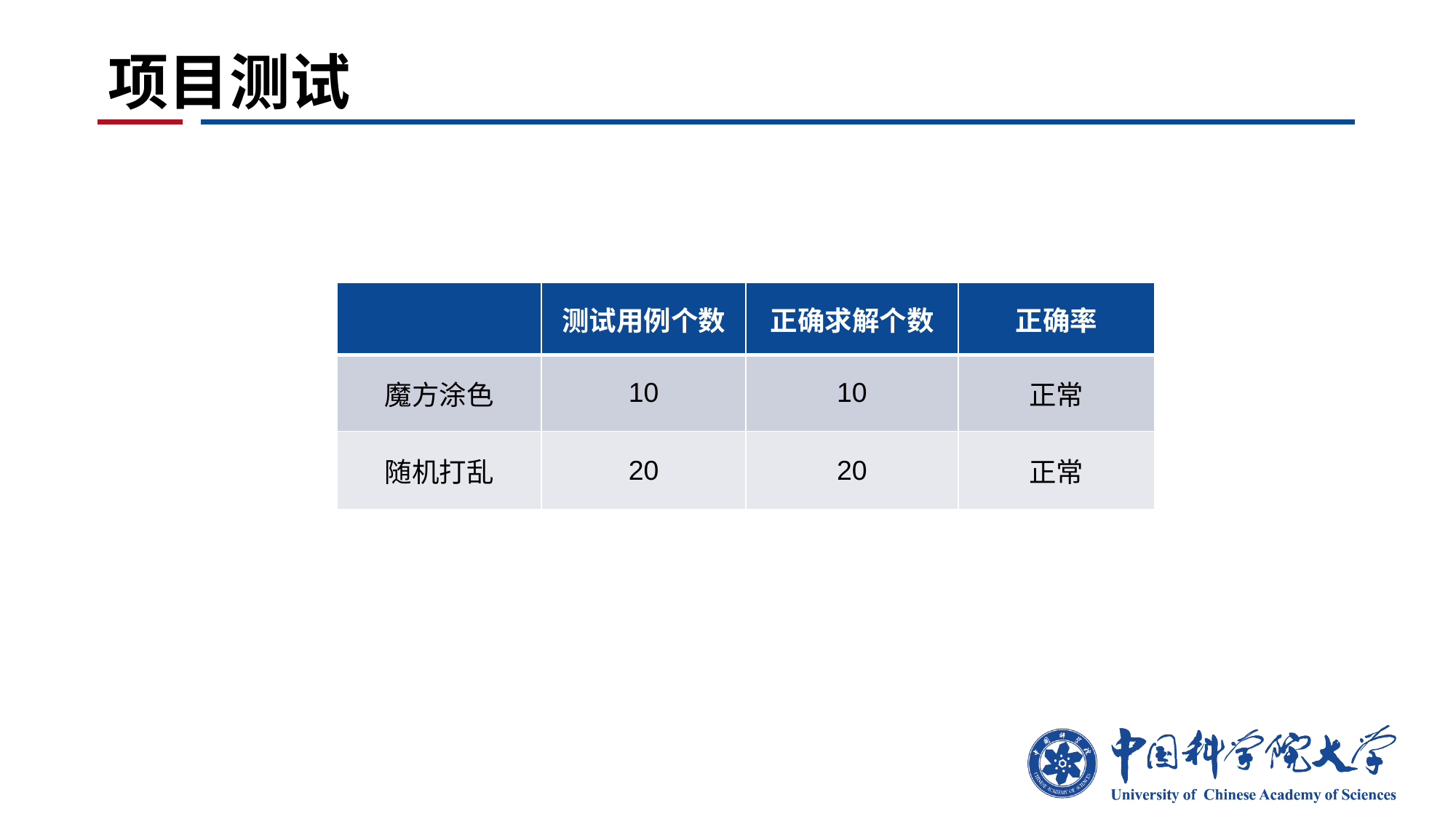

# 项目测试
|  | 测试用例个数 | 正确求解个数 | 正确率 |
| --- | --- | --- | --- |
| 魔方涂色 | 10 | 10 | 正常 |
| 随机打乱 | 20 | 20 | 正常 |